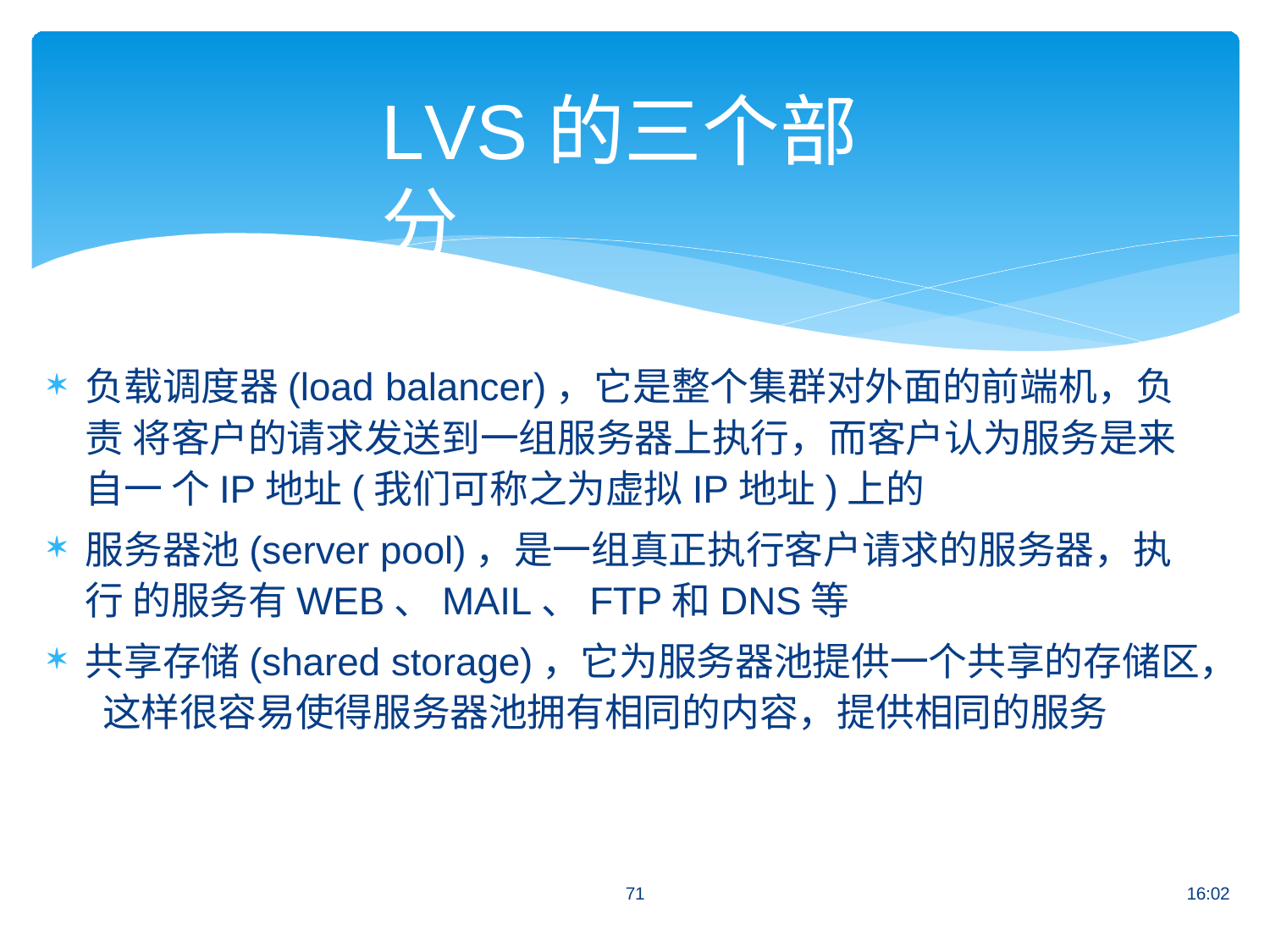

# LVS的三个部分

负载调度器(load balancer)，它是整个集群对外面的前端机，负责 将客户的请求发送到一组服务器上执行，而客户认为服务是来自一 个IP地址(我们可称之为虚拟IP地址)上的
服务器池(server pool)，是一组真正执行客户请求的服务器，执行 的服务有WEB、MAIL、FTP和DNS等
共享存储(shared storage)，它为服务器池提供一个共享的存储区，  这样很容易使得服务器池拥有相同的内容，提供相同的服务
71
16:02